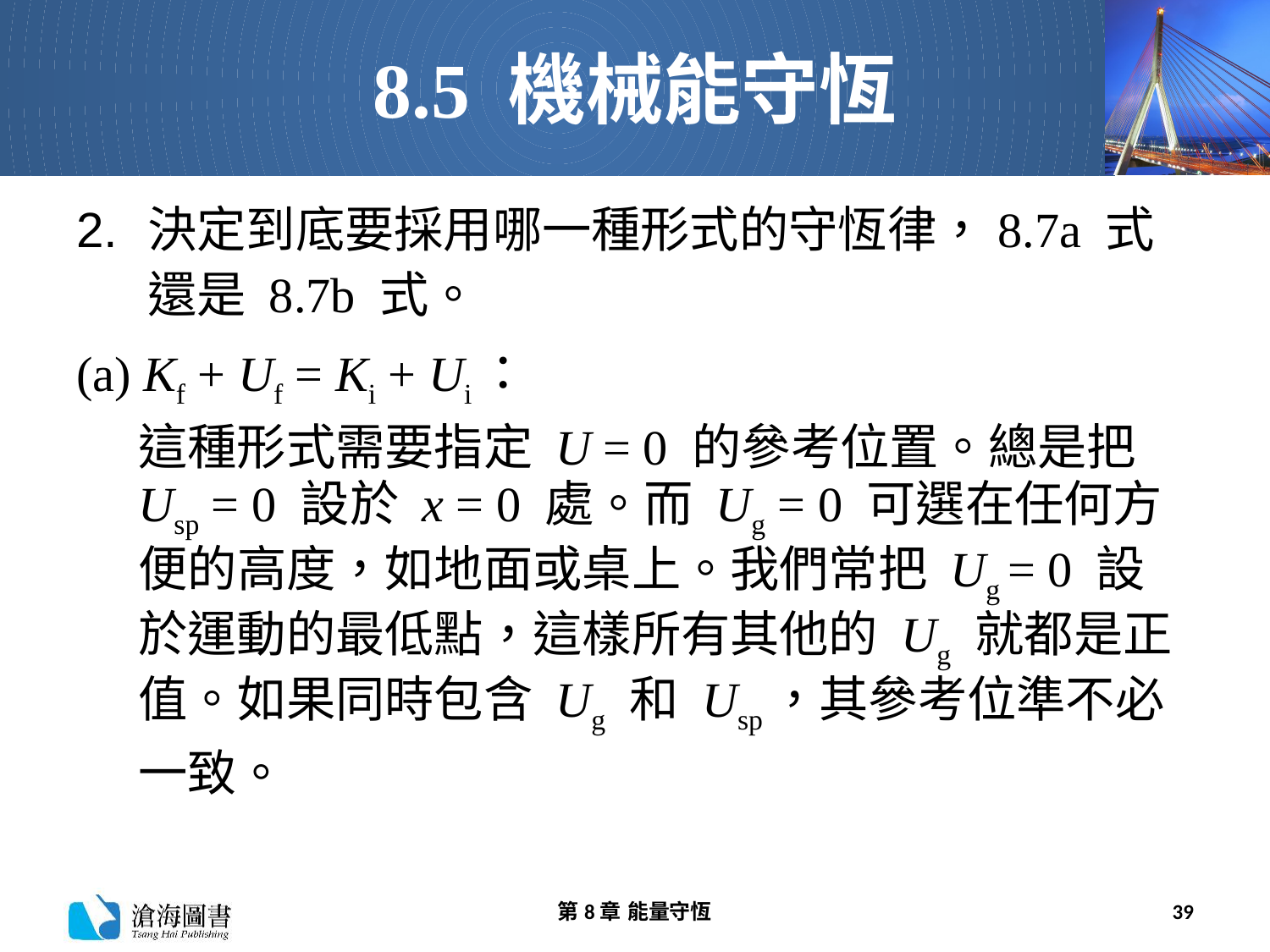

# 8.5 機械能守恆
決定到底要採用哪一種形式的守恆律，8.7a 式還是 8.7b 式。
(a) Kf + Uf = Ki + Ui：
這種形式需要指定 U = 0 的參考位置。總是把 Usp = 0 設於 x = 0 處。而 Ug = 0 可選在任何方便的高度，如地面或桌上。我們常把 Ug = 0 設於運動的最低點，這樣所有其他的 Ug 就都是正值。如果同時包含 Ug 和 Usp，其參考位準不必一致。
第8章 能量守恆
39